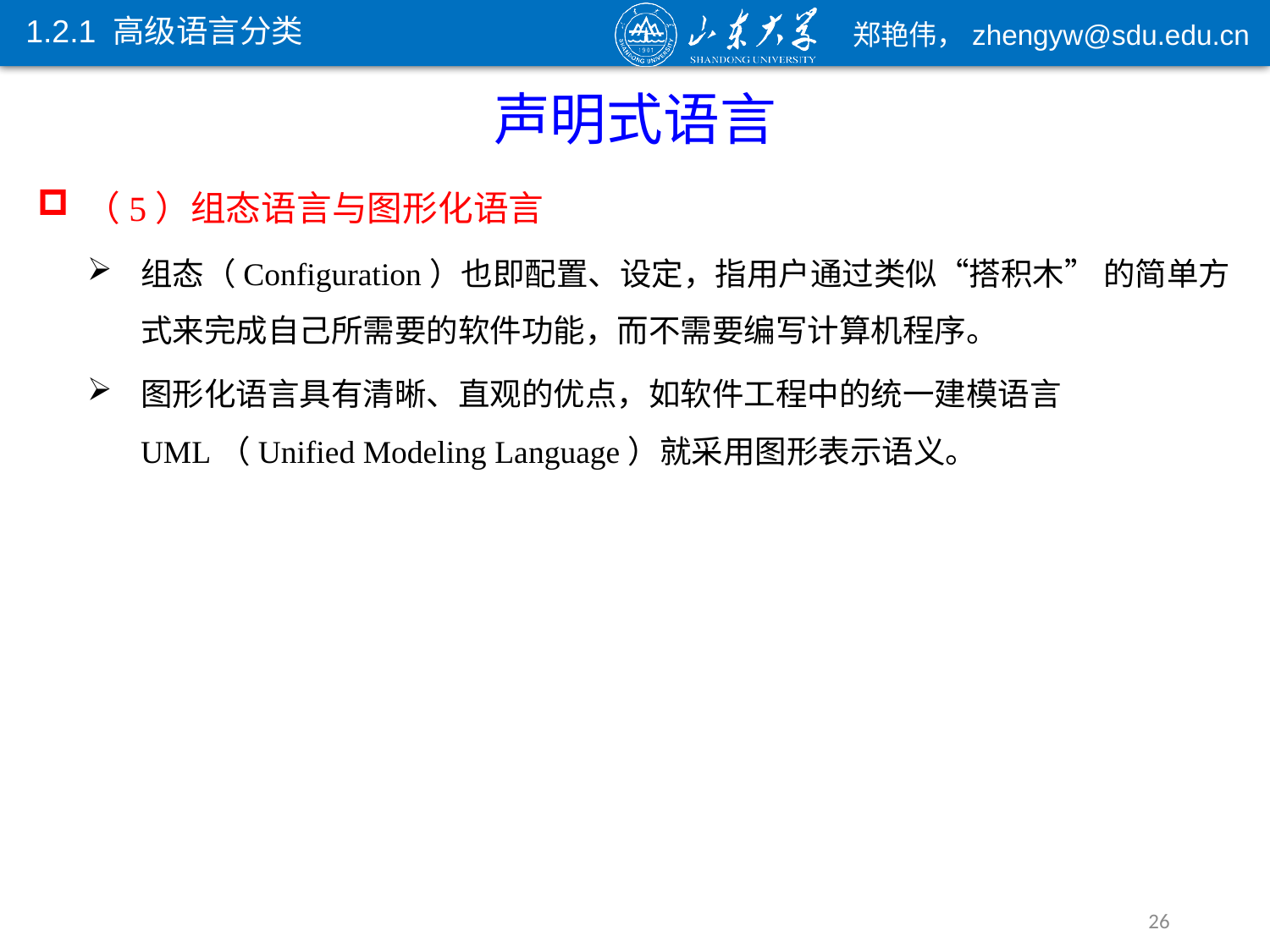

1.2.1 高级语言分类
声明式语言
（5）组态语言与图形化语言
组态（Configuration）也即配置、设定，指用户通过类似“搭积木” 的简单方式来完成自己所需要的软件功能，而不需要编写计算机程序。
图形化语言具有清晰、直观的优点，如软件工程中的统一建模语言UML（Unified Modeling Language）就采用图形表示语义。
26